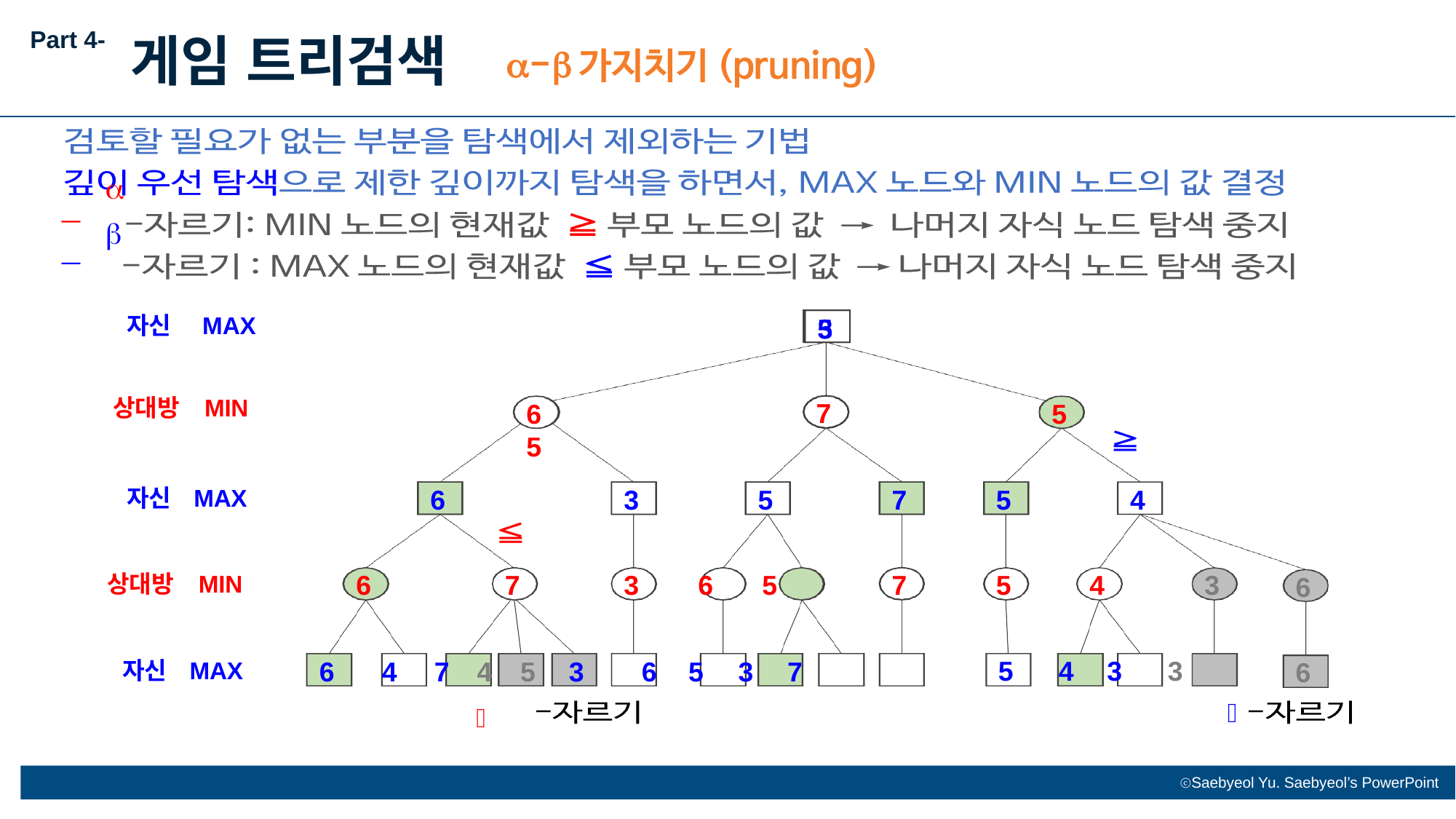

Part 4-
게임 트리검색
α	β

α
β

자신	MAX
3
5

상대방	MIN
7
65
5

6
3
5
7
5
4
자신	MAX

7
6
7
3	6	5
5
4
3
상대방	MIN
6
6	4	7	4	5	3	6	5	3	7
α
5	4	3	3
자신	MAX
6
β